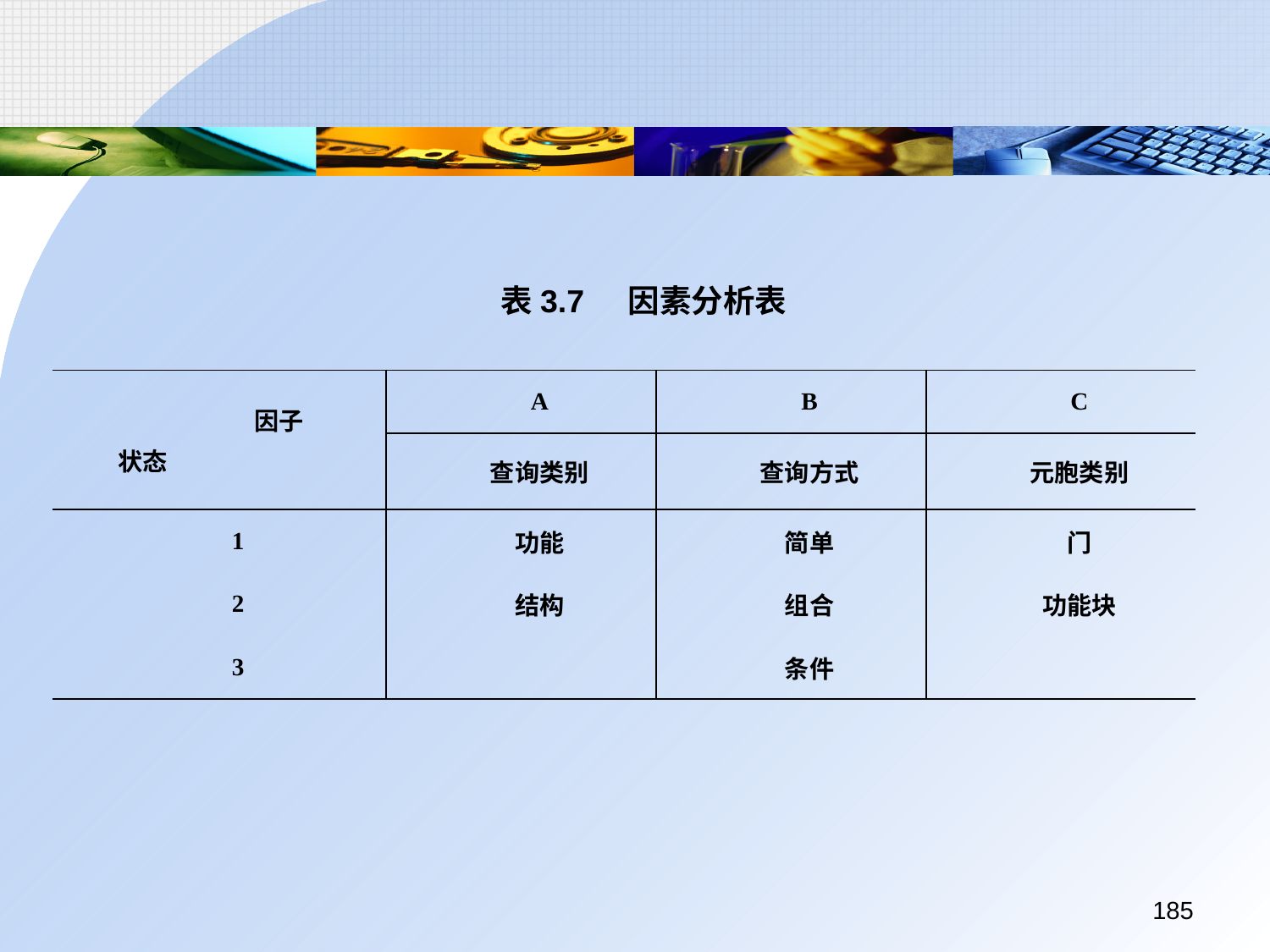

表3.7	因素分析表
| 因子   状态 | A | B | C |
| --- | --- | --- | --- |
|  | 查询类别 | 查询方式 | 元胞类别 |
| 1 | 功能 | 简单 | 门 |
| 2 | 结构 | 组合 | 功能块 |
| 3 |  | 条件 |  |
185